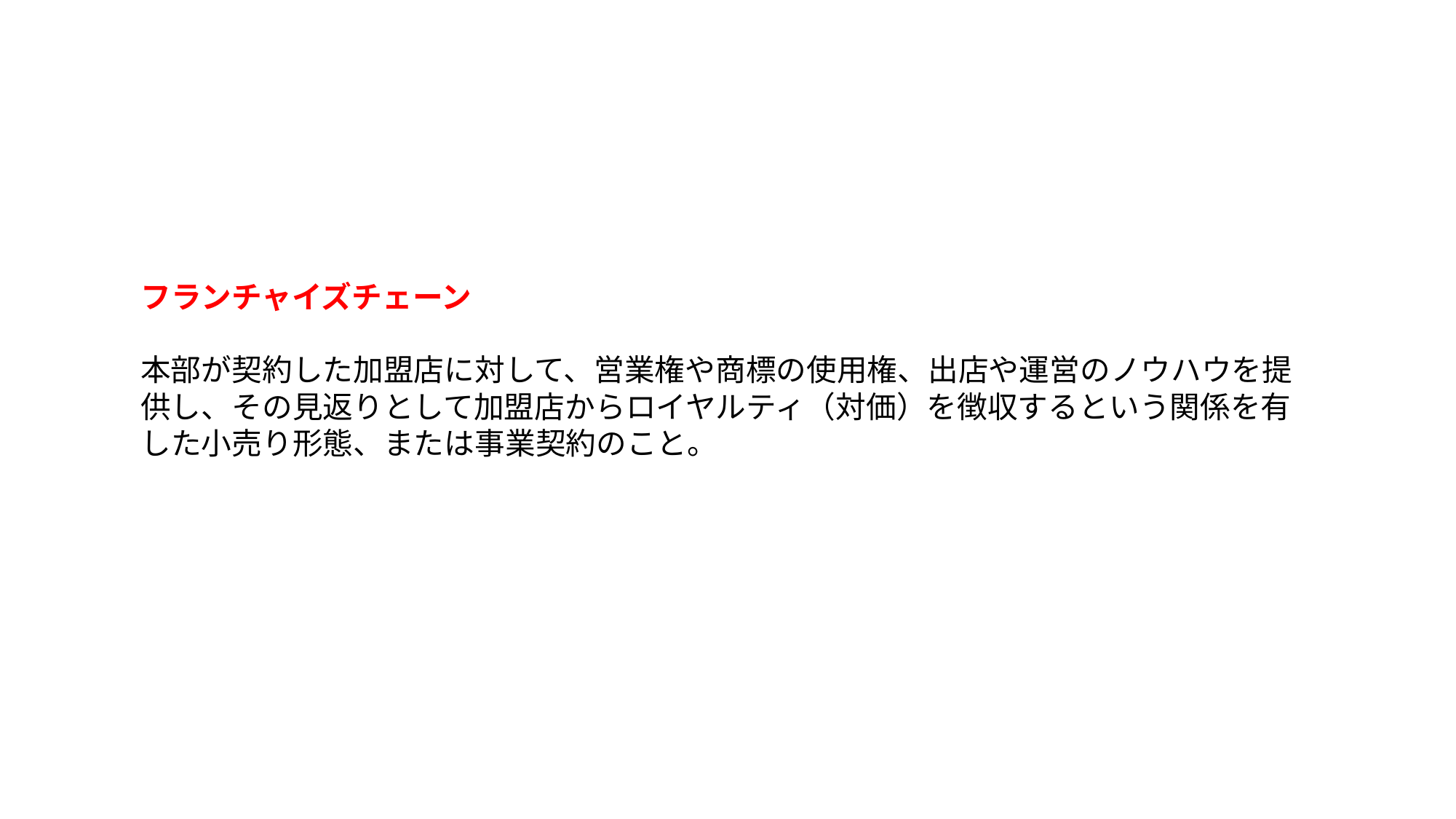

フランチャイズチェーン

本部が契約した加盟店に対して、営業権や商標の使用権、出店や運営のノウハウを提供し、その見返りとして加盟店からロイヤルティ（対価）を徴収するという関係を有した小売り形態、または事業契約のこと。